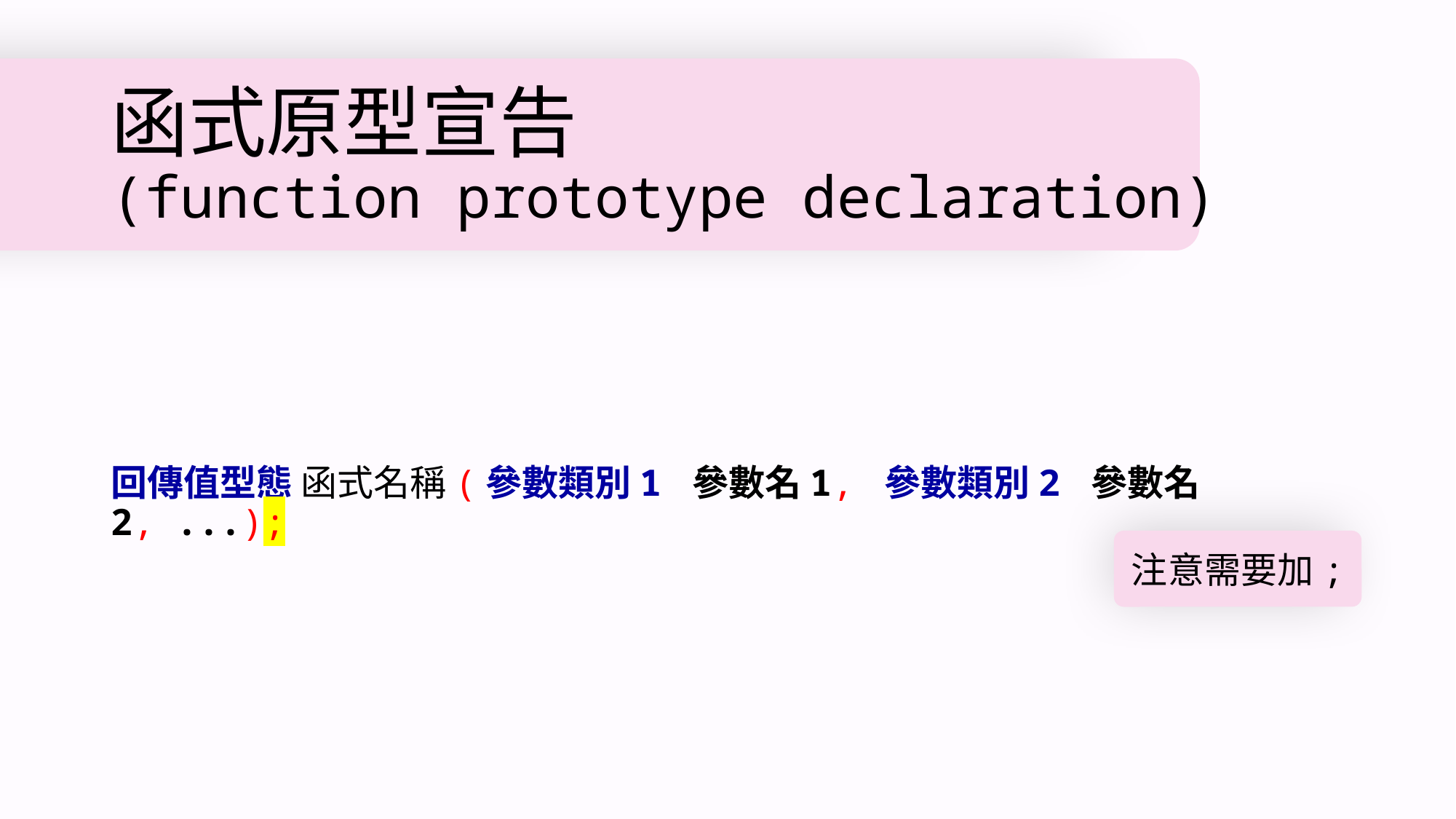

# 函式原型宣告 (function prototype declaration)
回傳值型態 函式名稱(參數類別1 參數名1, 參數類別2 參數名2, ...);
注意需要加;